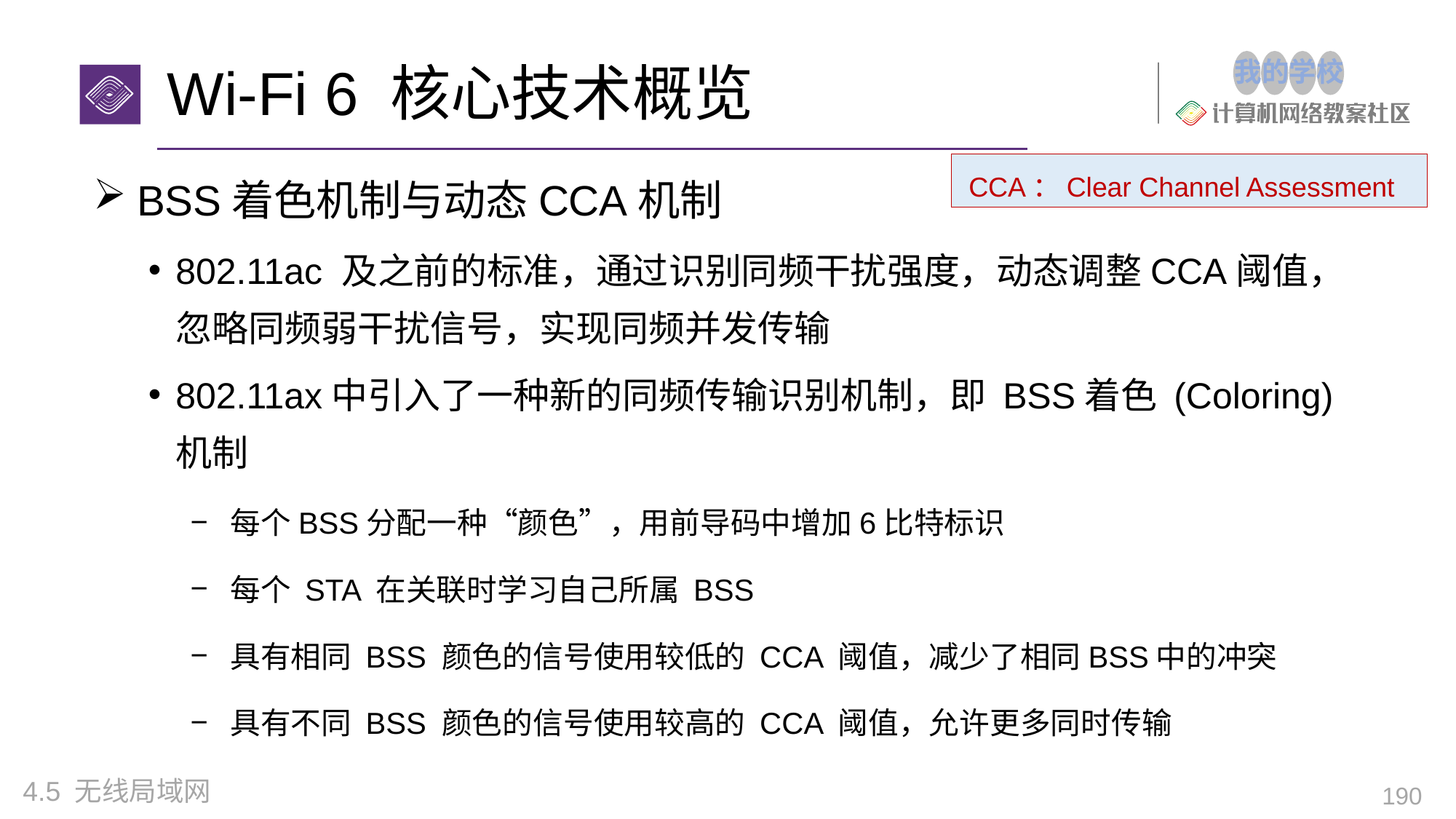

# Wi-Fi 6 核心技术概览
CCA：Clear Channel Assessment
BSS着色机制与动态CCA机制
802.11ac 及之前的标准，通过识别同频干扰强度，动态调整CCA阈值，忽略同频弱干扰信号，实现同频并发传输
802.11ax中引入了一种新的同频传输识别机制，即 BSS着色 (Coloring) 机制
每个BSS分配一种“颜色”，用前导码中增加6比特标识
每个 STA 在关联时学习自己所属 BSS
具有相同 BSS 颜色的信号使用较低的 CCA 阈值，减少了相同BSS中的冲突
具有不同 BSS 颜色的信号使用较高的 CCA 阈值，允许更多同时传输
4.5 无线局域网
190